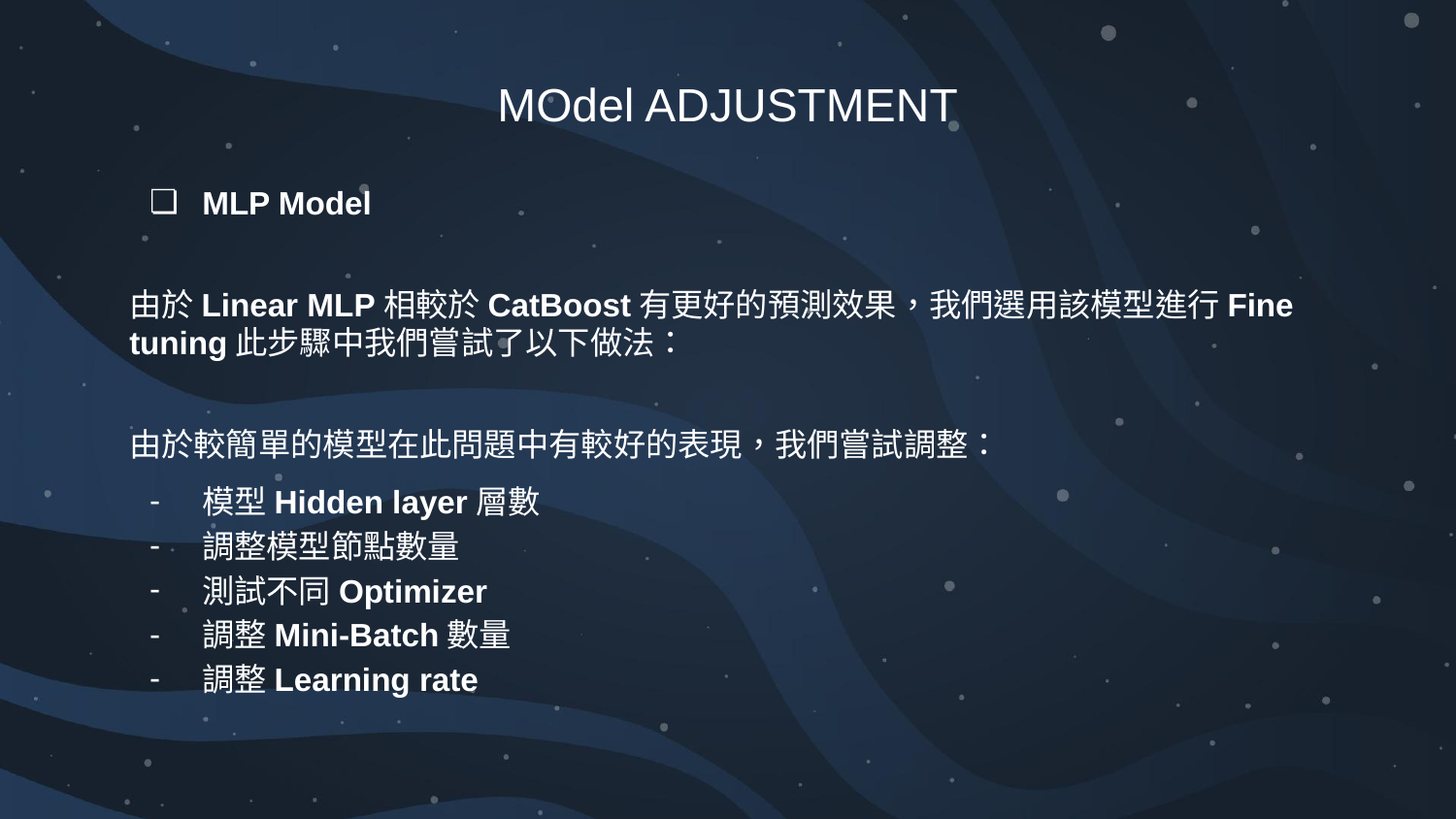

# MOdel ADJUSTMENT
MLP Model

由於Linear MLP相較於CatBoost有更好的預測效果，我們選用該模型進行Fine tuning此步驟中我們嘗試了以下做法：

由於較簡單的模型在此問題中有較好的表現，我們嘗試調整：
模型Hidden layer層數
調整模型節點數量
測試不同Optimizer
調整Mini-Batch數量
調整Learning rate